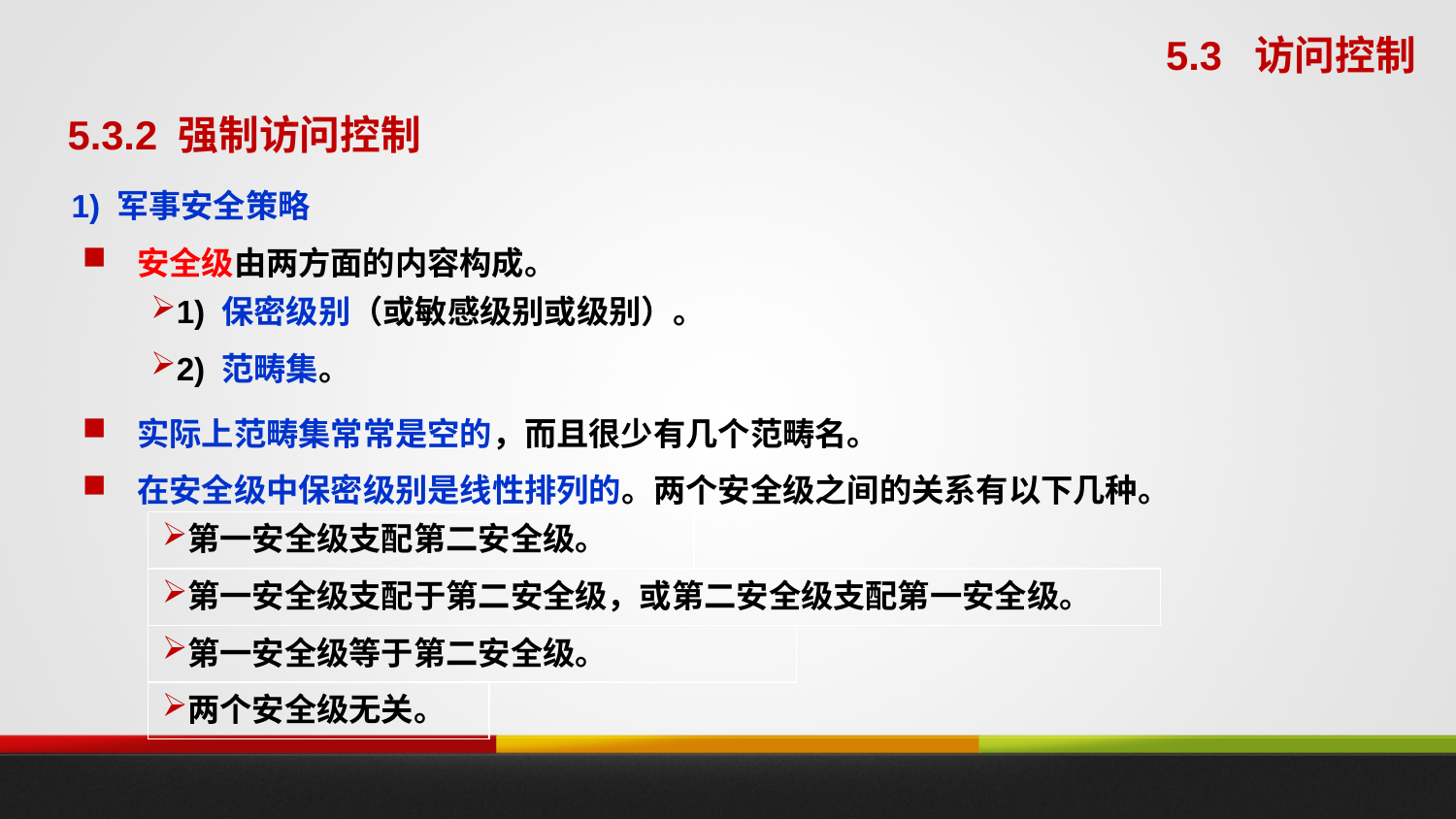

5.3  访问控制
5.3.2 强制访问控制
1) 军事安全策略
安全级由两方面的内容构成。
1) 保密级别（或敏感级别或级别）。
2) 范畴集。
实际上范畴集常常是空的，而且很少有几个范畴名。
在安全级中保密级别是线性排列的。两个安全级之间的关系有以下几种。
第一安全级支配第二安全级。
第一安全级支配于第二安全级，或第二安全级支配第一安全级。
第一安全级等于第二安全级。
两个安全级无关。